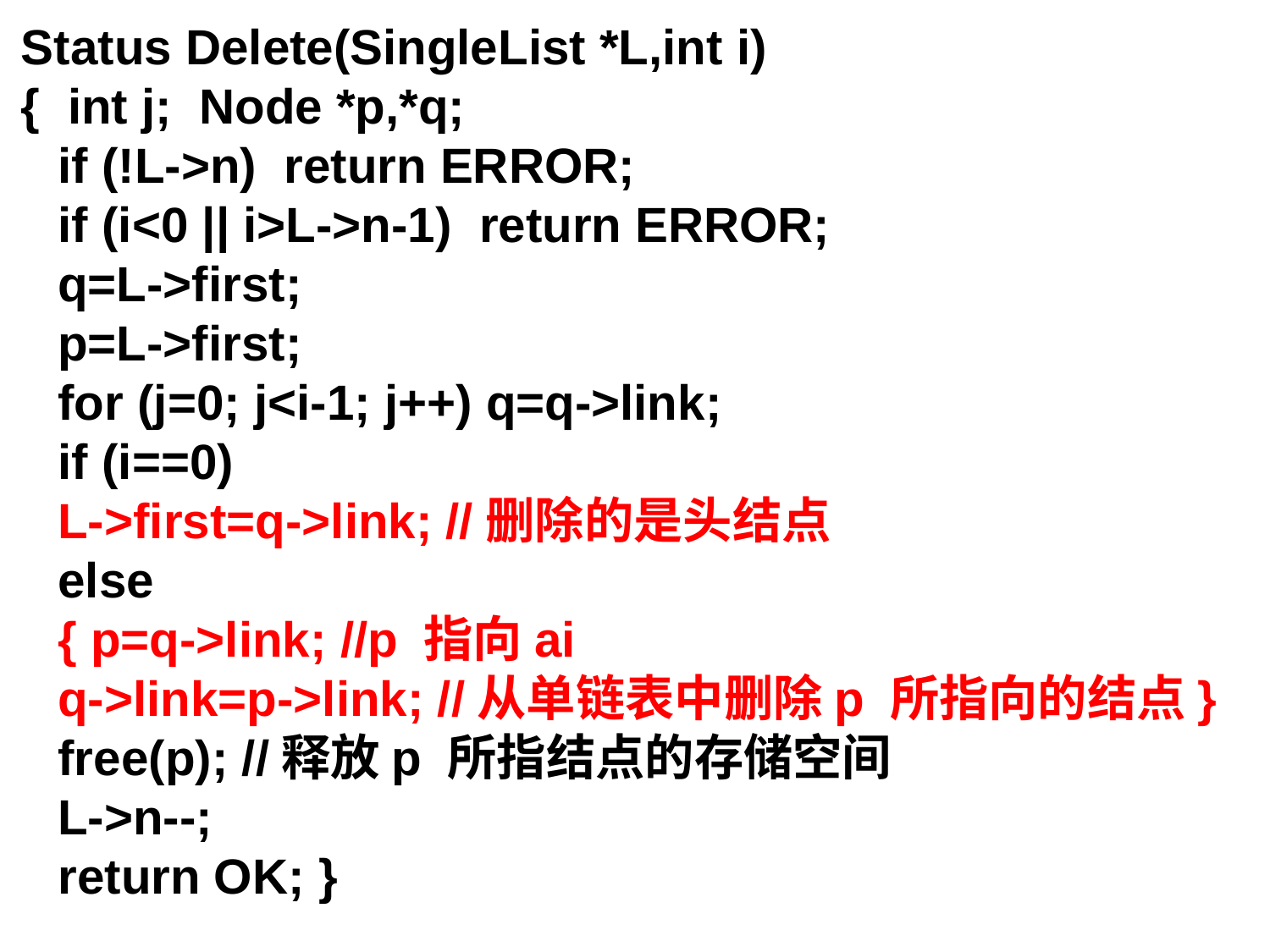

Status Delete(SingleList *L,int i)
{  int j;  Node *p,*q;
if (!L->n)  return ERROR;
if (i<0 || i>L->n-1)  return ERROR;
q=L->first;
p=L->first;
for (j=0; j<i-1; j++) q=q->link;
if (i==0)
L->first=q->link; //删除的是头结点
else
{ p=q->link; //p 指向ai
q->link=p->link; //从单链表中删除p 所指向的结点}
free(p); //释放p 所指结点的存储空间
L->n--;
return OK; }